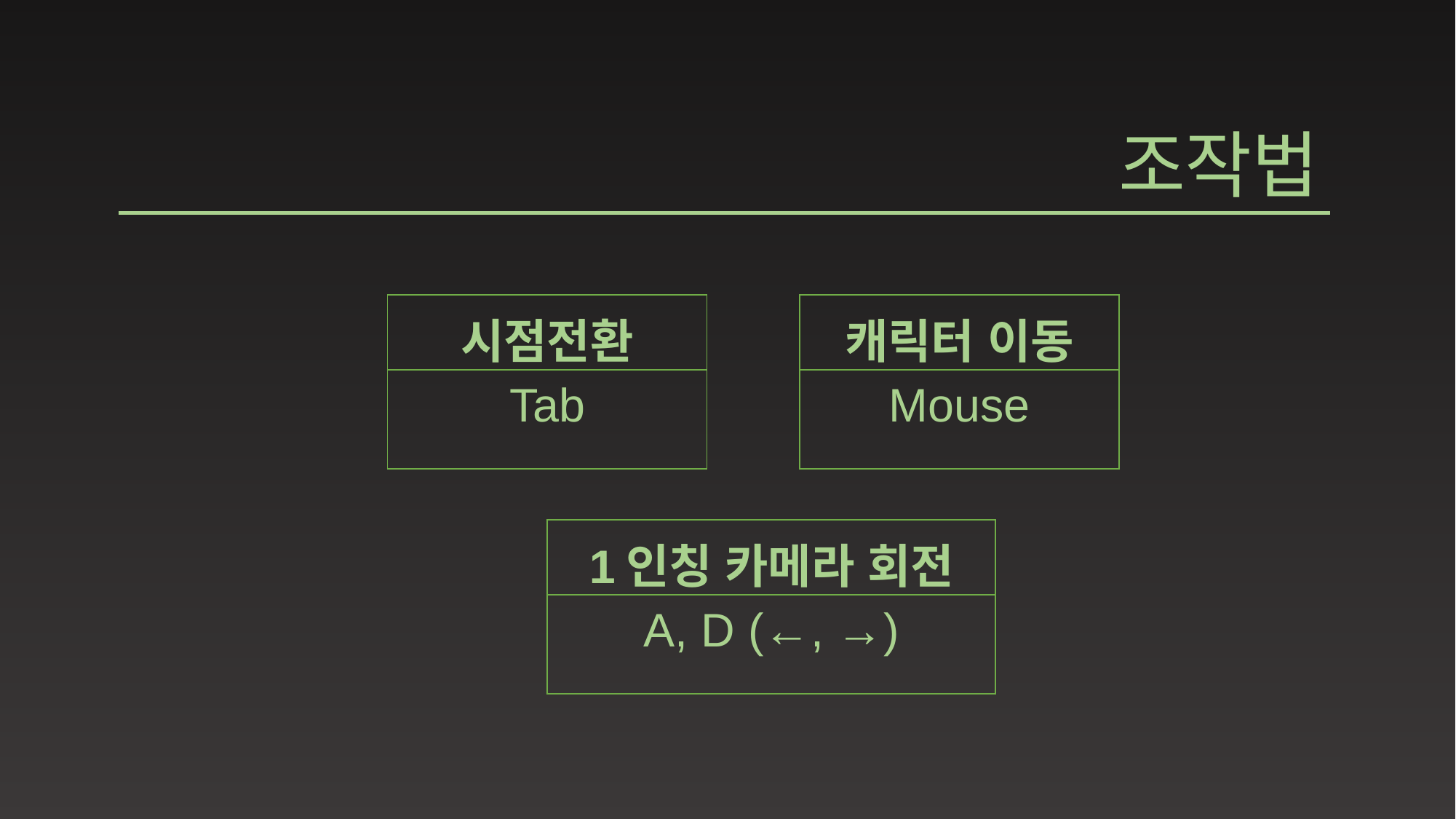

조작법
| 시점전환 |
| --- |
| Tab |
| 캐릭터 이동 |
| --- |
| Mouse |
| 1인칭 카메라 회전 |
| --- |
| A, D (←, →) |